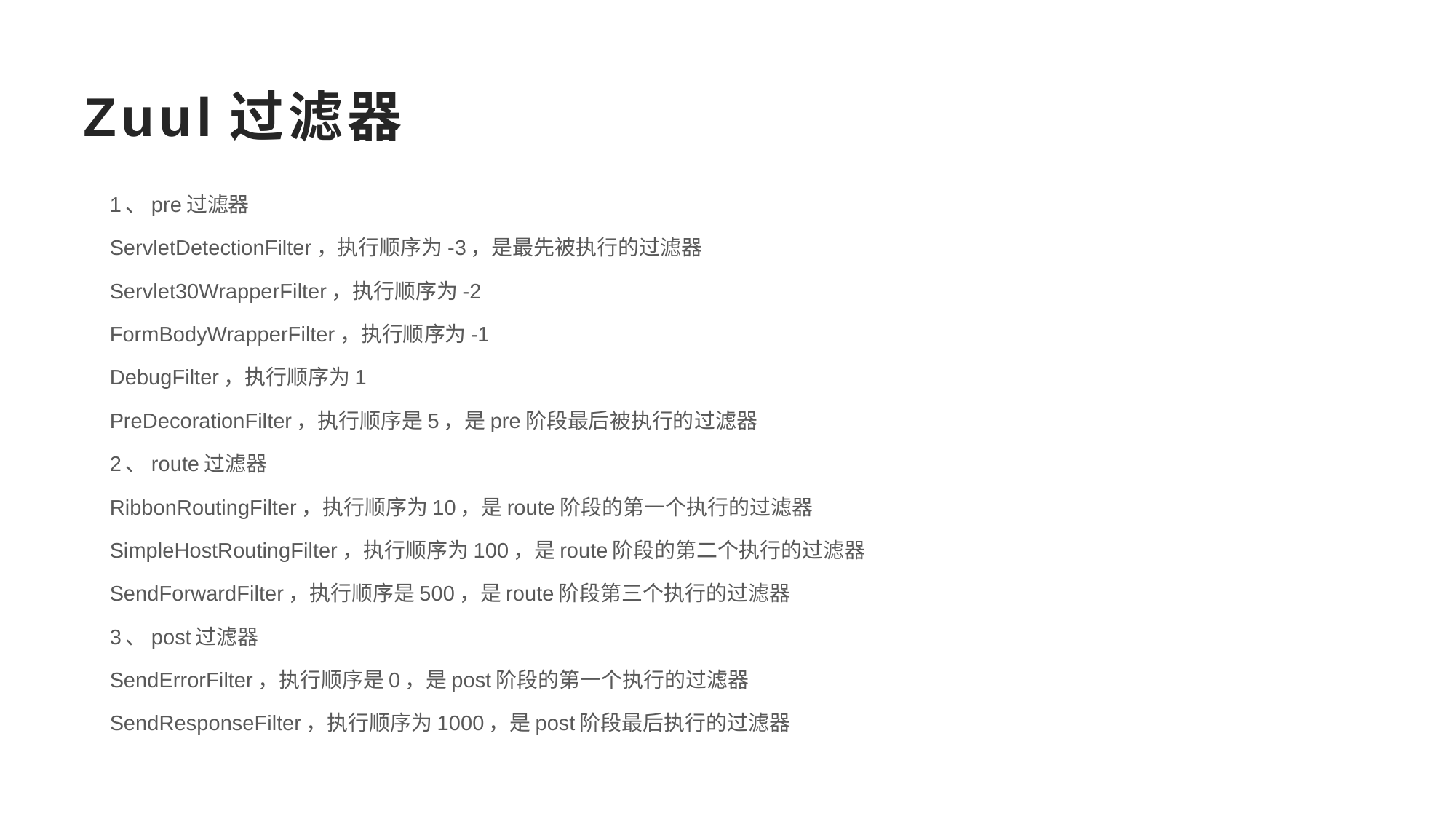

Zuul过滤器
1、pre过滤器
ServletDetectionFilter，执行顺序为-3，是最先被执行的过滤器
Servlet30WrapperFilter，执行顺序为-2
FormBodyWrapperFilter，执行顺序为-1
DebugFilter，执行顺序为1
PreDecorationFilter，执行顺序是5，是pre阶段最后被执行的过滤器
2、route过滤器
RibbonRoutingFilter，执行顺序为10，是route阶段的第一个执行的过滤器
SimpleHostRoutingFilter，执行顺序为100，是route阶段的第二个执行的过滤器
SendForwardFilter，执行顺序是500，是route阶段第三个执行的过滤器
3、post过滤器
SendErrorFilter，执行顺序是0，是post阶段的第一个执行的过滤器
SendResponseFilter，执行顺序为1000，是post阶段最后执行的过滤器